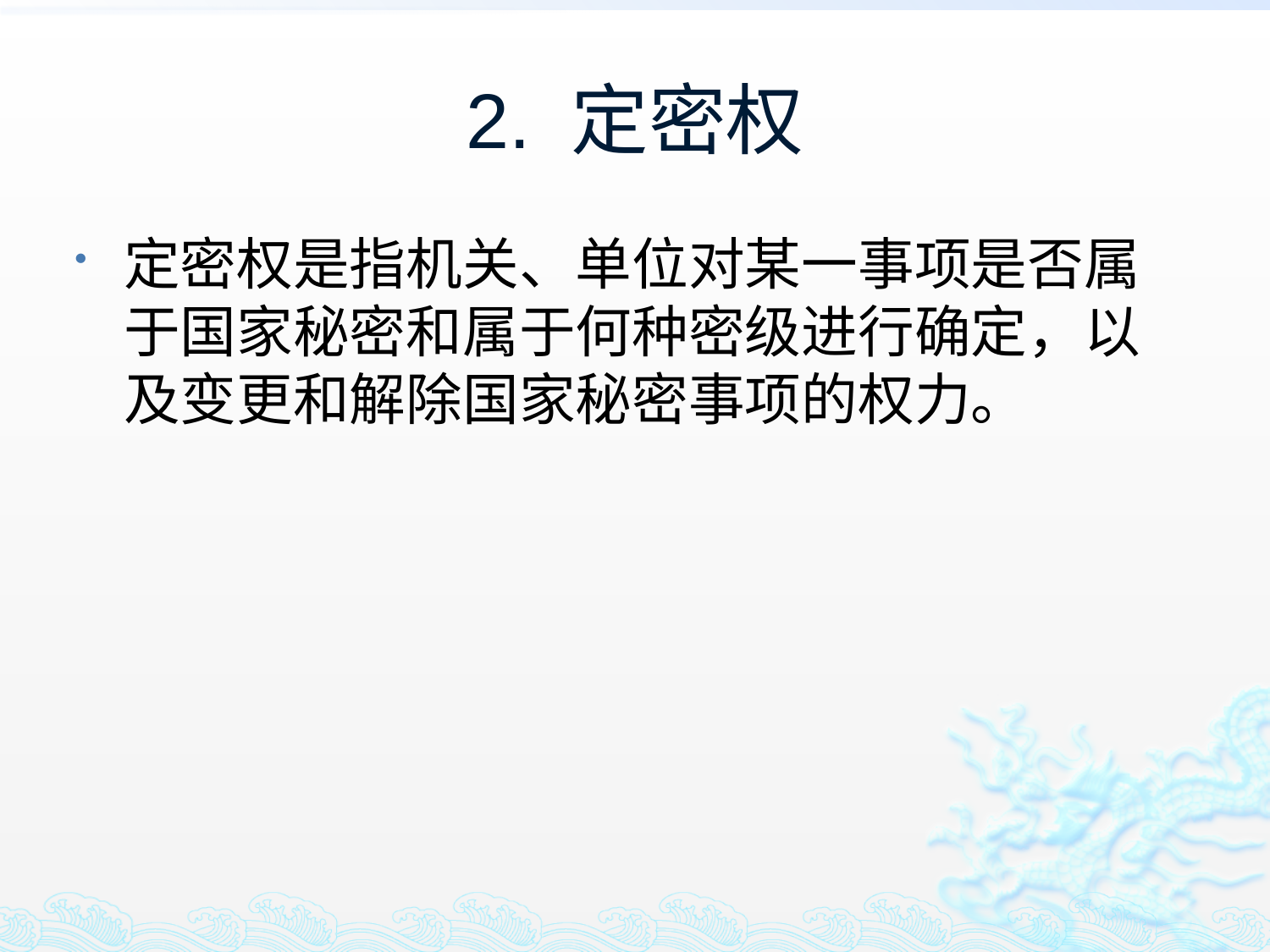

# 2. 定密权
定密权是指机关、单位对某一事项是否属于国家秘密和属于何种密级进行确定，以及变更和解除国家秘密事项的权力。